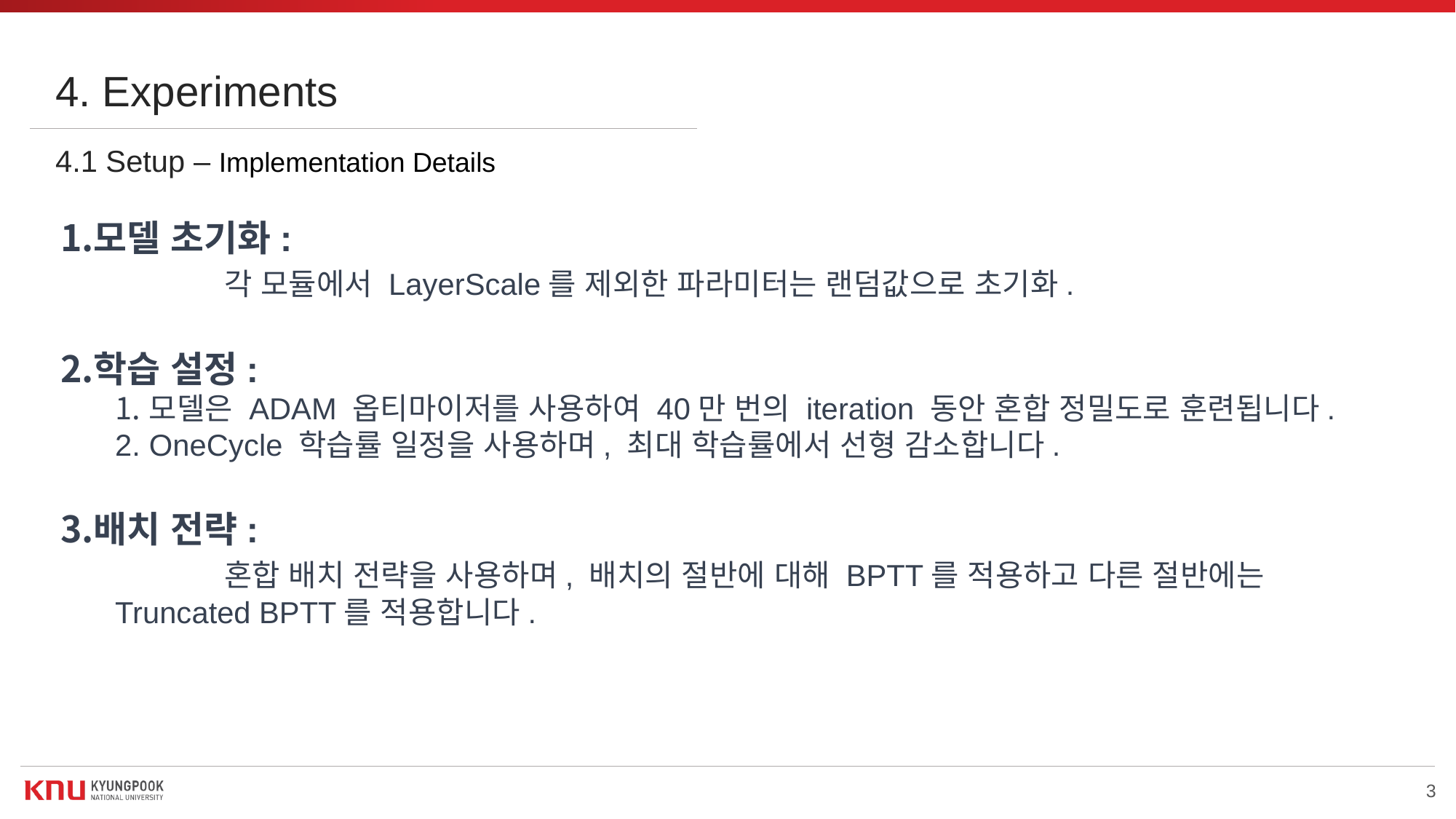

4. Experiments
4.1 Setup – Implementation Details
모델 초기화:
	각 모듈에서 LayerScale를 제외한 파라미터는 랜덤값으로 초기화.

학습 설정:
모델은 ADAM 옵티마이저를 사용하여 40만 번의 iteration 동안 혼합 정밀도로 훈련됩니다.
OneCycle 학습률 일정을 사용하며, 최대 학습률에서 선형 감소합니다.

배치 전략:
	혼합 배치 전략을 사용하며, 배치의 절반에 대해 BPTT를 적용하고 다른 절반에는 Truncated BPTT를 적용합니다.
3